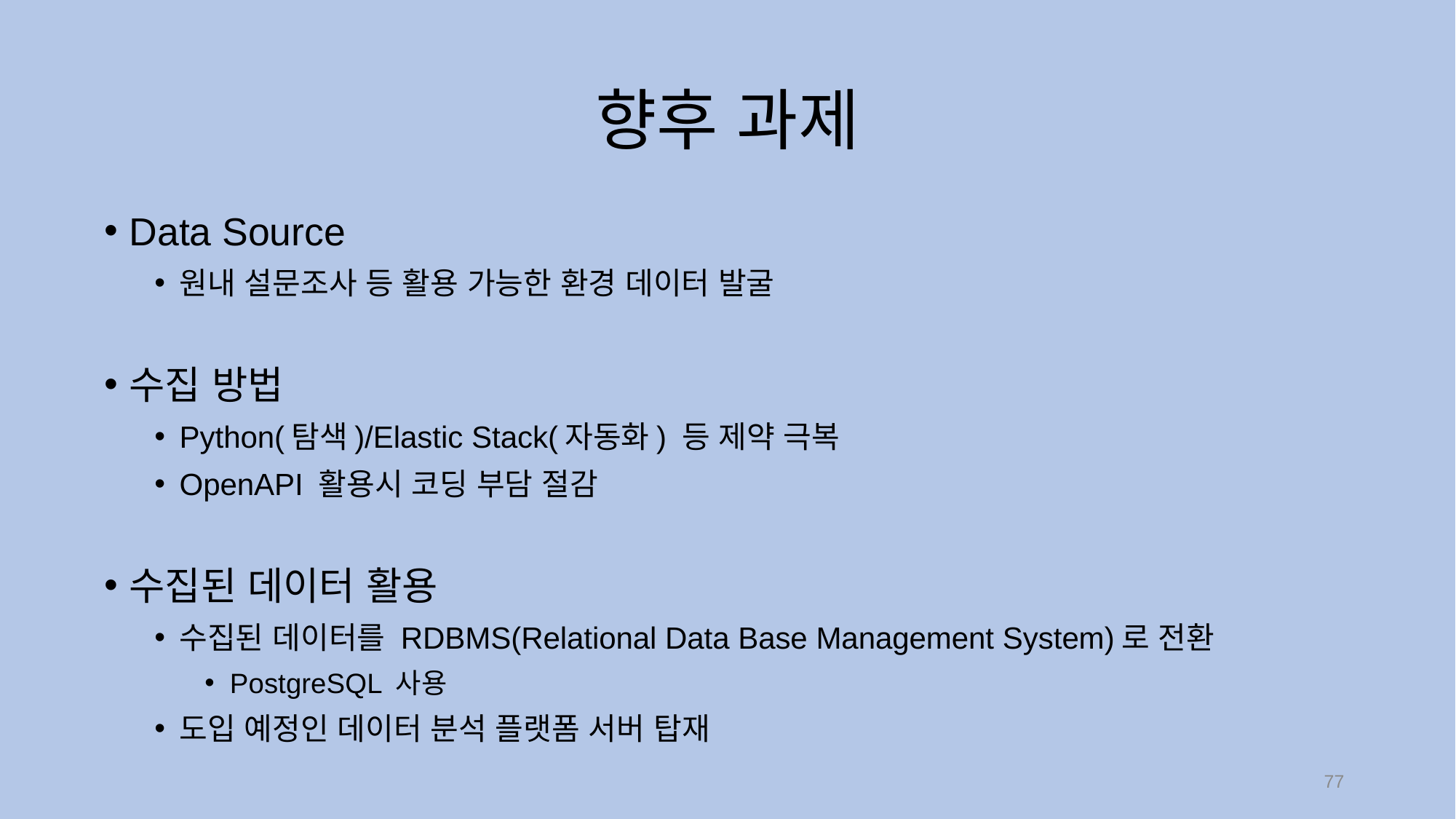

# 향후 과제
Data Source
원내 설문조사 등 활용 가능한 환경 데이터 발굴

수집 방법
Python(탐색)/Elastic Stack(자동화) 등 제약 극복
OpenAPI 활용시 코딩 부담 절감

수집된 데이터 활용
수집된 데이터를 RDBMS(Relational Data Base Management System)로 전환
PostgreSQL 사용
도입 예정인 데이터 분석 플랫폼 서버 탑재

77